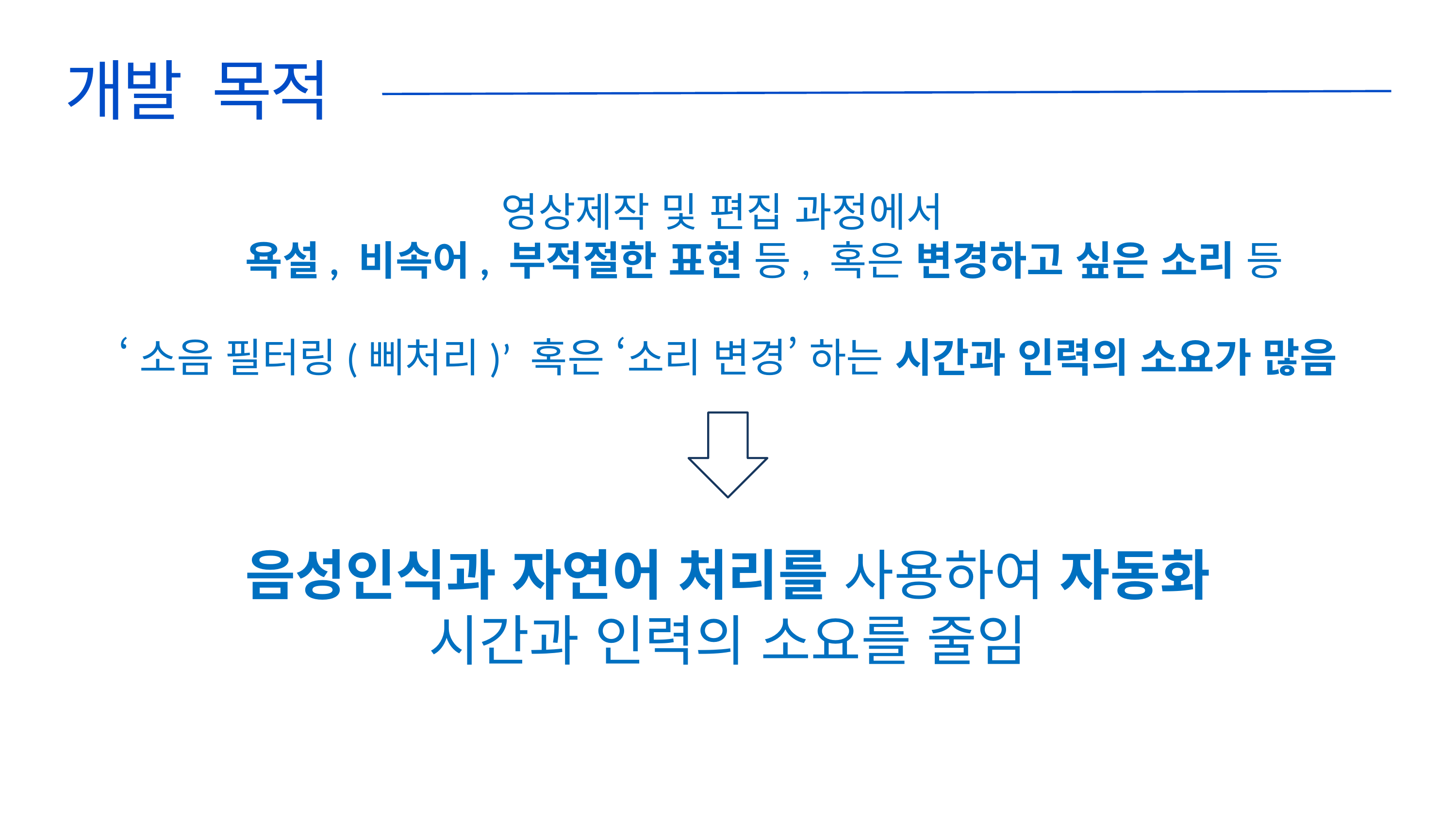

개발  목적

영상제작 및 편집 과정에서
	욕설, 비속어, 부적절한 표현 등, 혹은 변경하고 싶은 소리 등

‘소음 필터링(삐처리)’ 혹은 ‘소리 변경’ 하는 시간과 인력의 소요가 많음

음성인식과 자연어 처리를 사용하여 자동화
시간과 인력의 소요를 줄임